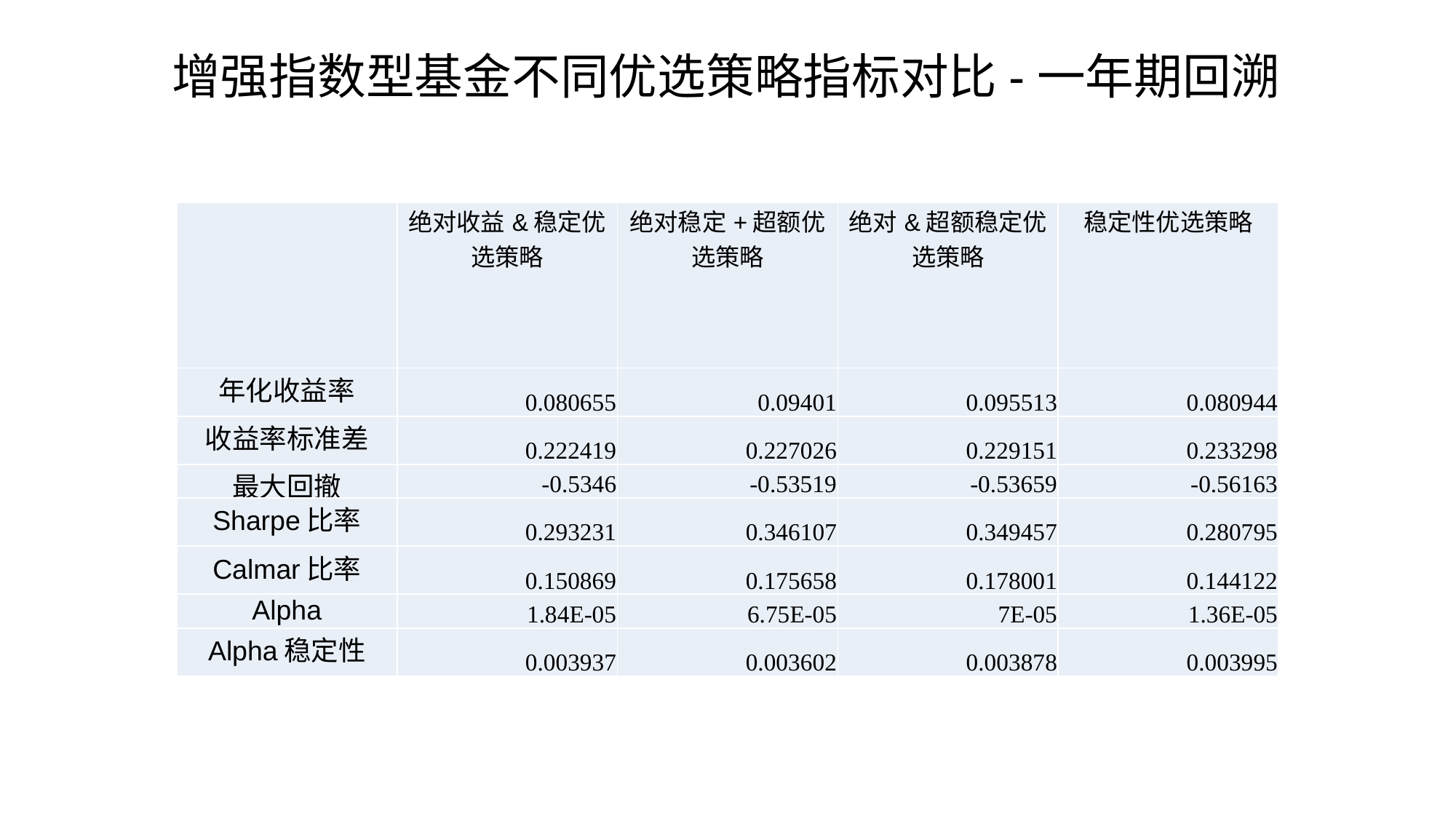

# 增强指数型基金不同优选策略指标对比-一年期回溯
|  | 绝对收益&稳定优选策略 | 绝对稳定+超额优选策略 | 绝对&超额稳定优选策略 | 稳定性优选策略 |
| --- | --- | --- | --- | --- |
| 年化收益率 | 0.080655 | 0.09401 | 0.095513 | 0.080944 |
| 收益率标准差 | 0.222419 | 0.227026 | 0.229151 | 0.233298 |
| 最大回撤 | -0.5346 | -0.53519 | -0.53659 | -0.56163 |
| Sharpe比率 | 0.293231 | 0.346107 | 0.349457 | 0.280795 |
| Calmar比率 | 0.150869 | 0.175658 | 0.178001 | 0.144122 |
| Alpha | 1.84E-05 | 6.75E-05 | 7E-05 | 1.36E-05 |
| Alpha稳定性 | 0.003937 | 0.003602 | 0.003878 | 0.003995 |